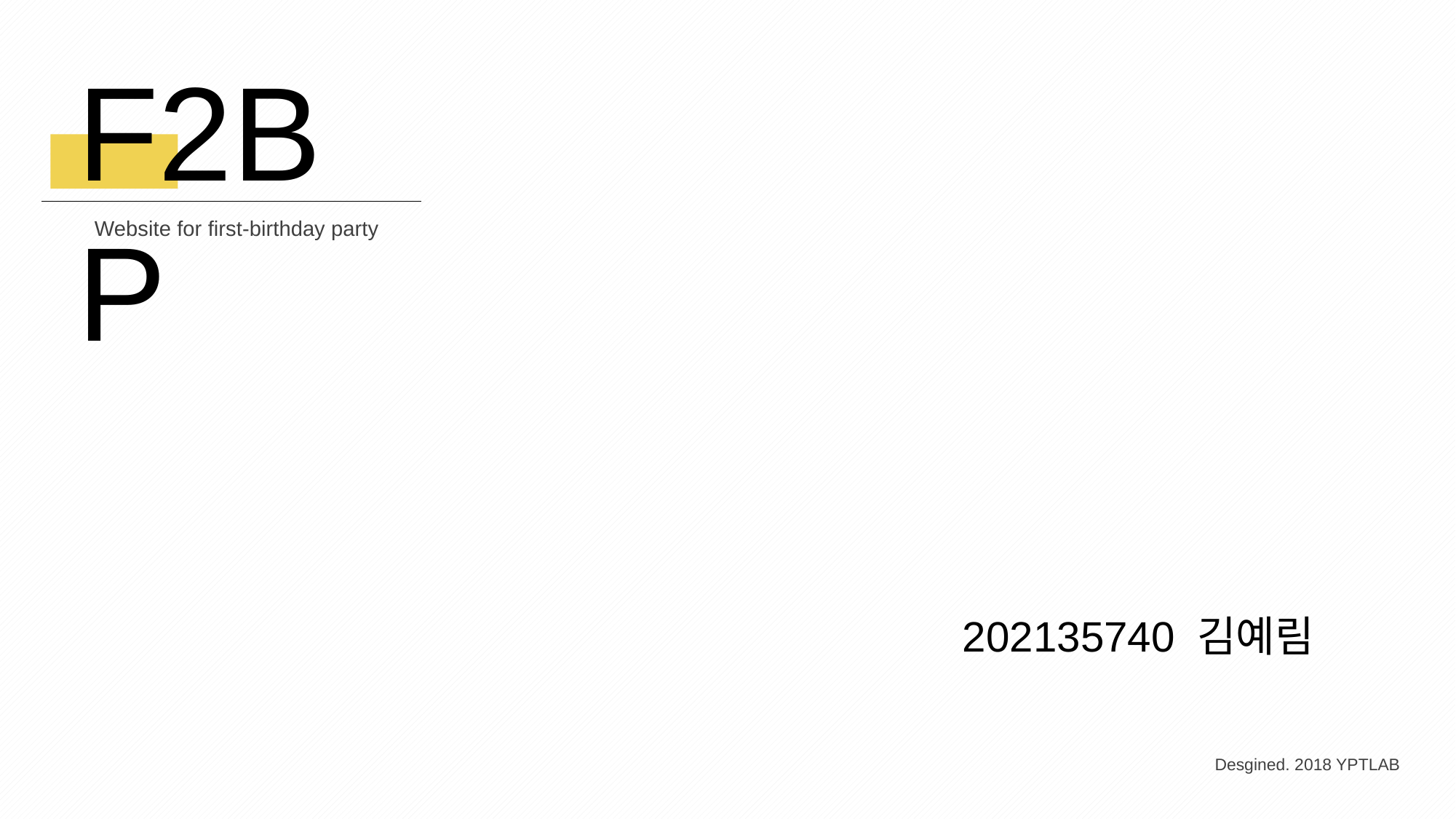

F2BP

Website for first-birthday party
202135740 김예림
Desgined. 2018 YPTLAB